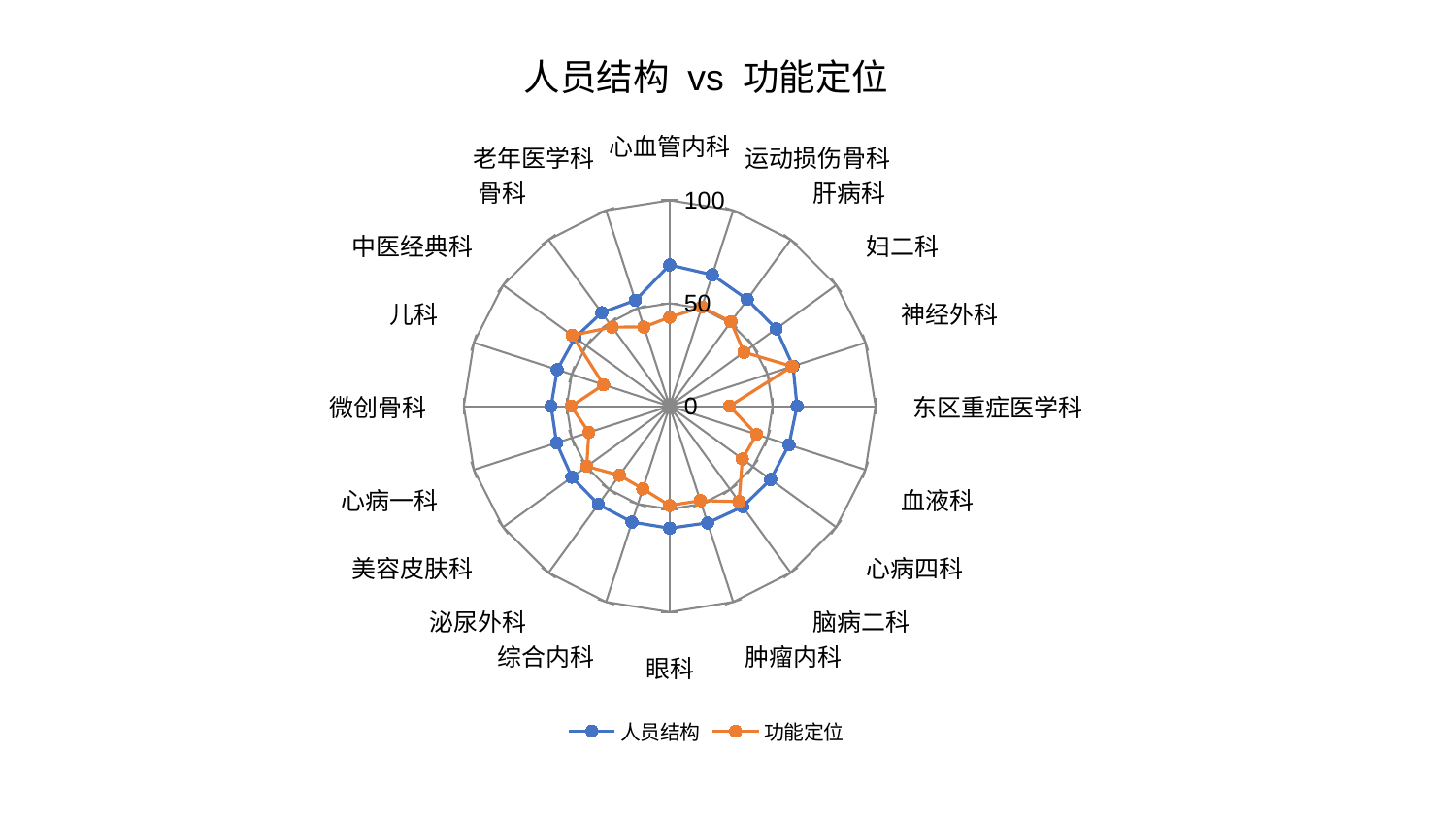

### Chart: 人员结构 vs 功能定位

| Category | 人员结构 | 功能定位 |
|---|---|---|
| 心血管内科 | 68.61442212244741 | 43.232847974626246 |
| 运动损伤骨科 | 67.11376356019247 | 50.66095428409486 |
| 肝病科 | 64.14735606821992 | 50.69287380432345 |
| 妇二科 | 63.94935485272591 | 44.572542631336695 |
| 神经外科 | 63.01182611093675 | 62.57772276489708 |
| 东区重症医学科 | 61.88731854516516 | 29.09898479678154 |
| 血液科 | 60.932941004704865 | 44.429106036730005 |
| 心病四科 | 60.633085401576444 | 43.651439087150784 |
| 脑病二科 | 60.3328232792979 | 57.31710333600228 |
| 肿瘤内科 | 59.65133300111872 | 48.22866503761518 |
| 眼科 | 59.308834838237274 | 48.238956266038365 |
| 综合内科 | 59.243470012895344 | 42.21860777728222 |
| 泌尿外科 | 58.92482128217952 | 41.49433256533066 |
| 美容皮肤科 | 58.71924187054746 | 49.81067439620868 |
| 心病一科 | 57.76261880230392 | 41.246343040930476 |
| 微创骨科 | 57.592125064467545 | 47.79315865480654 |
| 儿科 | 57.40997198331998 | 33.74884118809958 |
| 中医经典科 | 56.776863513622786 | 58.5491508519914 |
| 骨科 | 56.193512596878605 | 47.508852767511954 |
| 老年医学科 | 54.083083511750246 | 40.436446349173195 |
47